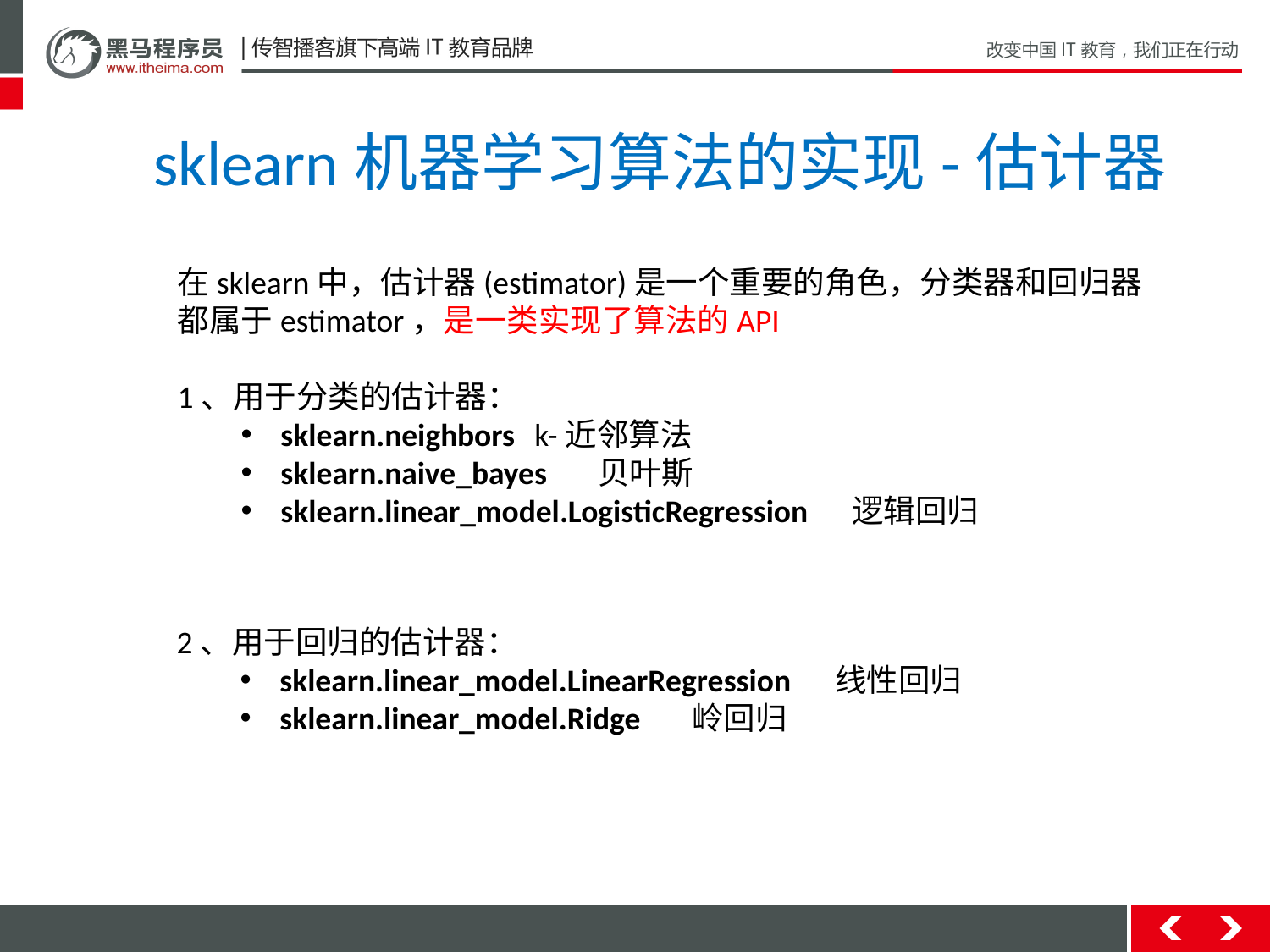

sklearn机器学习算法的实现-估计器
在sklearn中，估计器(estimator)是一个重要的角色，分类器和回归器都属于estimator，是一类实现了算法的API

1、用于分类的估计器：
sklearn.neighbors	k-近邻算法
sklearn.naive_bayes      贝叶斯
sklearn.linear_model.LogisticRegression     逻辑回归

2、用于回归的估计器：
sklearn.linear_model.LinearRegression     线性回归
sklearn.linear_model.Ridge      岭回归